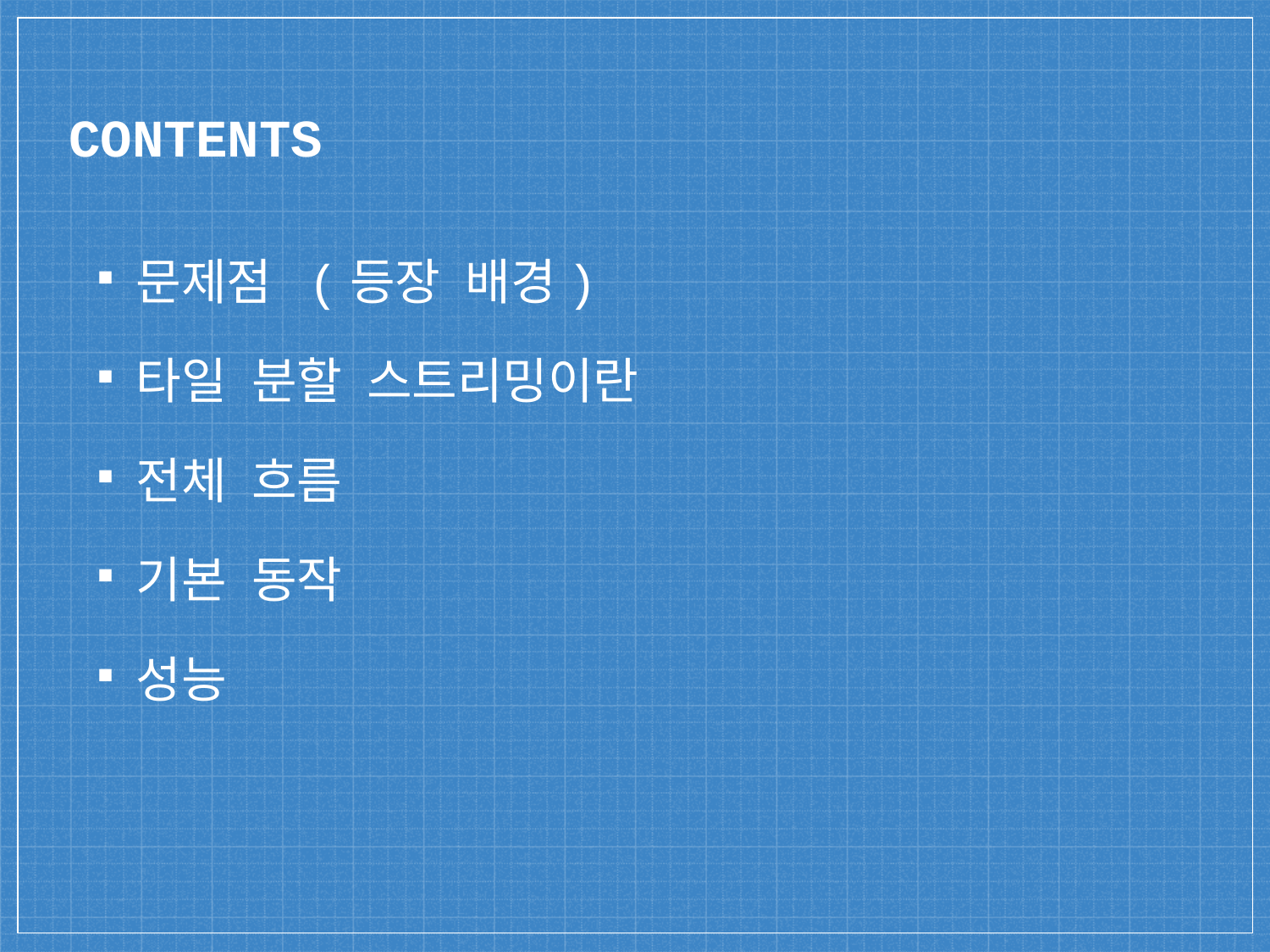

# CONTENTS
문제점 (등장 배경)
타일 분할 스트리밍이란
전체 흐름
기본 동작
성능